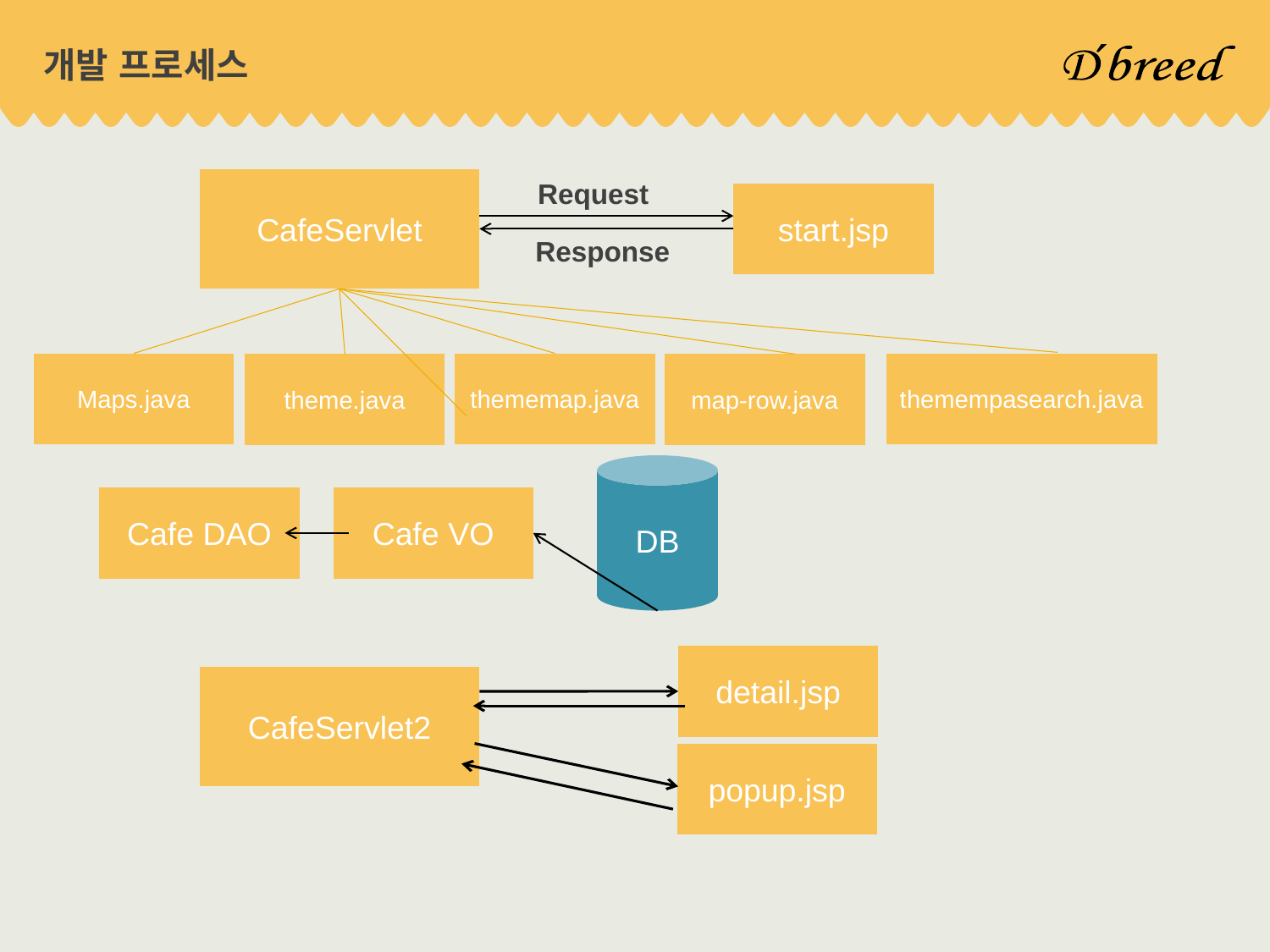

# 개발 프로세스
CafeServlet
Request
start.jsp
Response
Maps.java
thememap.java
themempasearch.java
theme.java
map-row.java
DB
Cafe DAO
Cafe VO
detail.jsp
CafeServlet2
popup.jsp